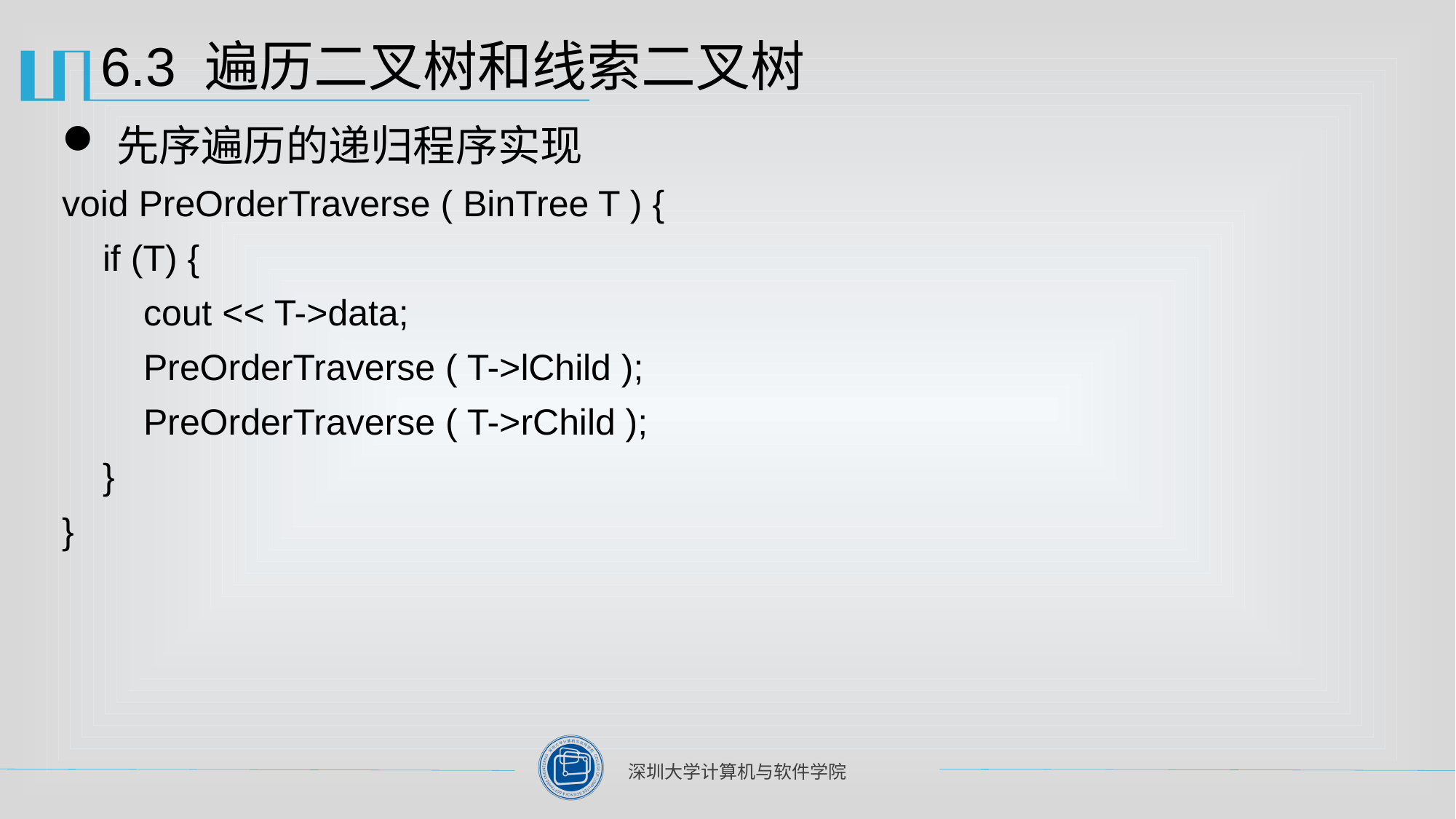

# 6.3 遍历二叉树和线索二叉树
先序遍历的递归程序实现
void PreOrderTraverse ( BinTree T ) {
    if (T) {
        cout << T->data;
        PreOrderTraverse ( T->lChild );
        PreOrderTraverse ( T->rChild );
    }
}

31